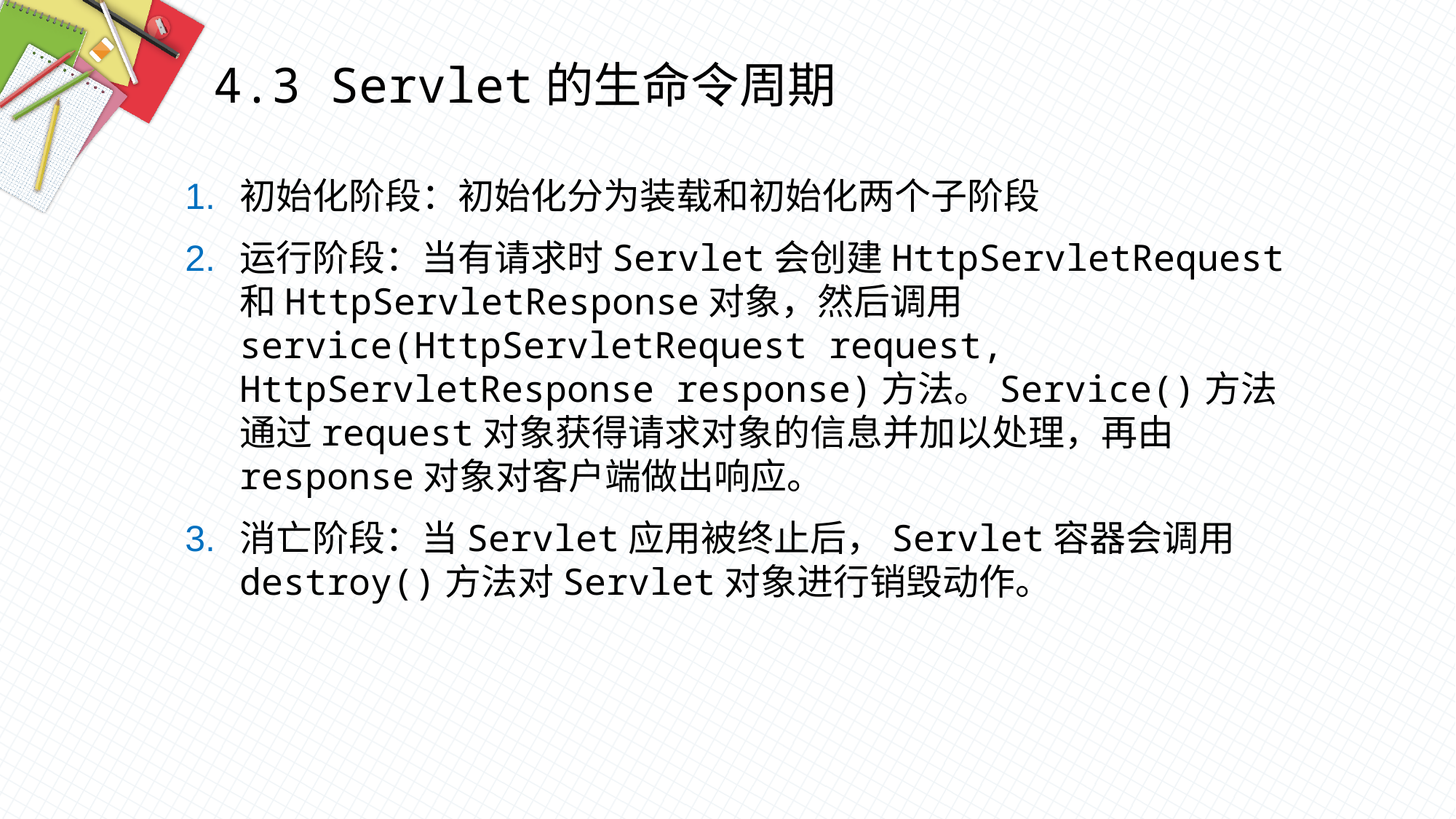

4.3 Servlet的生命令周期
初始化阶段：初始化分为装载和初始化两个子阶段
运行阶段：当有请求时Servlet会创建HttpServletRequest和HttpServletResponse对象，然后调用service(HttpServletRequest request, HttpServletResponse response)方法。Service()方法通过request对象获得请求对象的信息并加以处理，再由response对象对客户端做出响应。
消亡阶段：当Servlet应用被终止后，Servlet容器会调用destroy()方法对Servlet对象进行销毁动作。